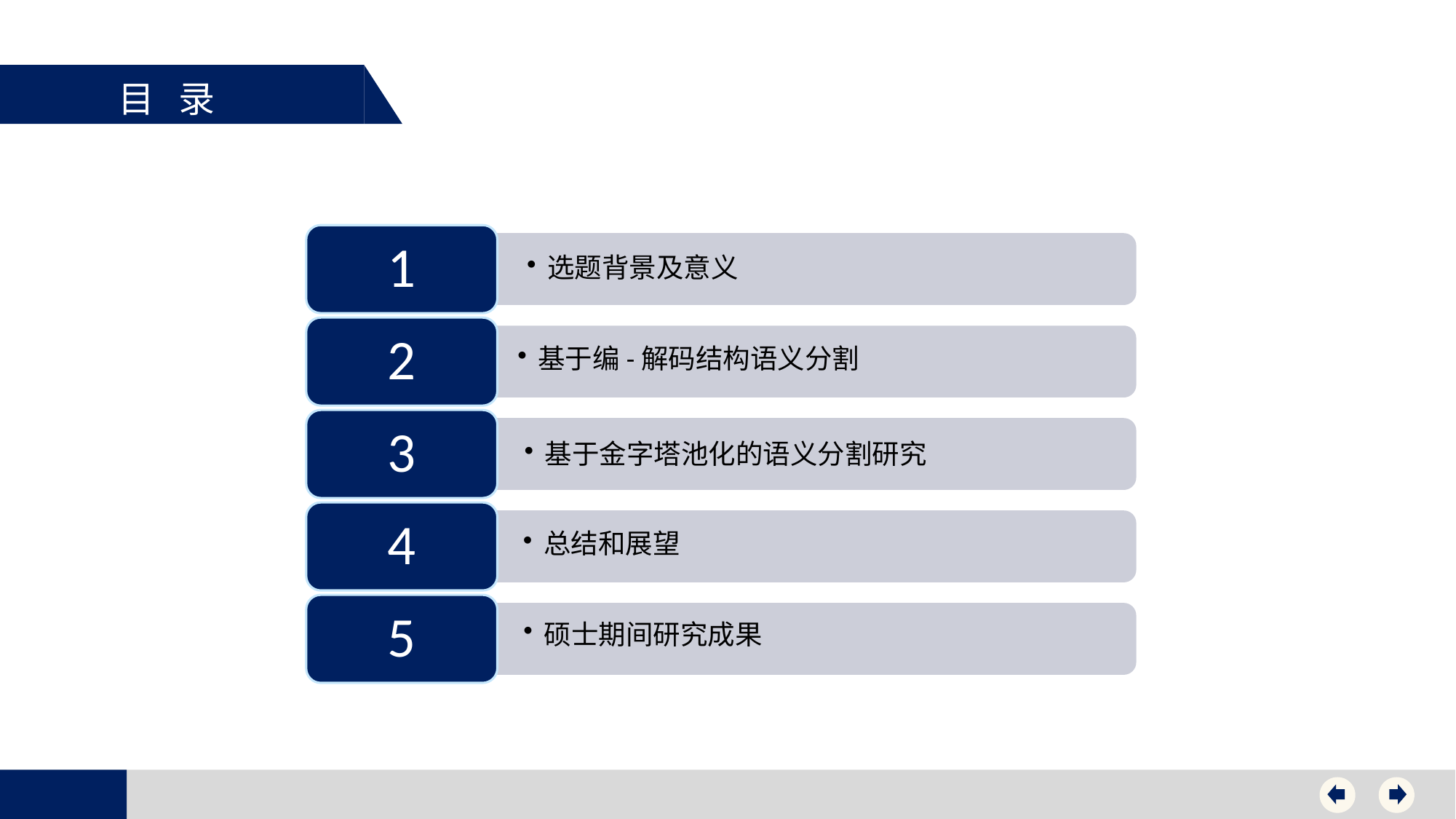

目   录
1
选题背景及意义
2

基于编-解码结构语义分割
3

基于金字塔池化的语义分割研究
4

总结和展望
5

硕士期间研究成果